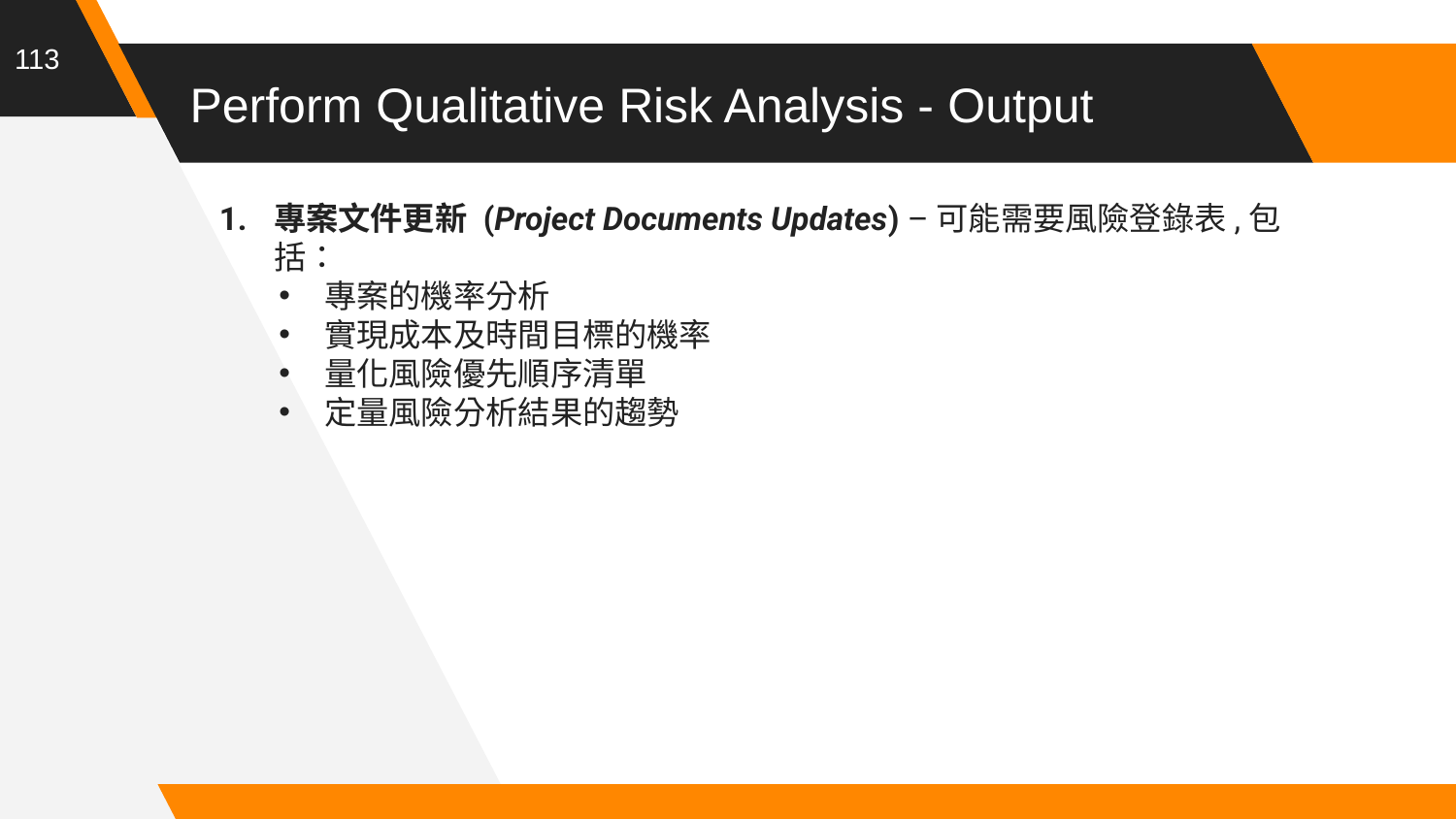

113
# Perform Qualitative Risk Analysis - Output
專案文件更新 (Project Documents Updates) –可能需要風險登錄表,包括：
專案的機率分析
實現成本及時間目標的機率
量化風險優先順序清單
定量風險分析結果的趨勢